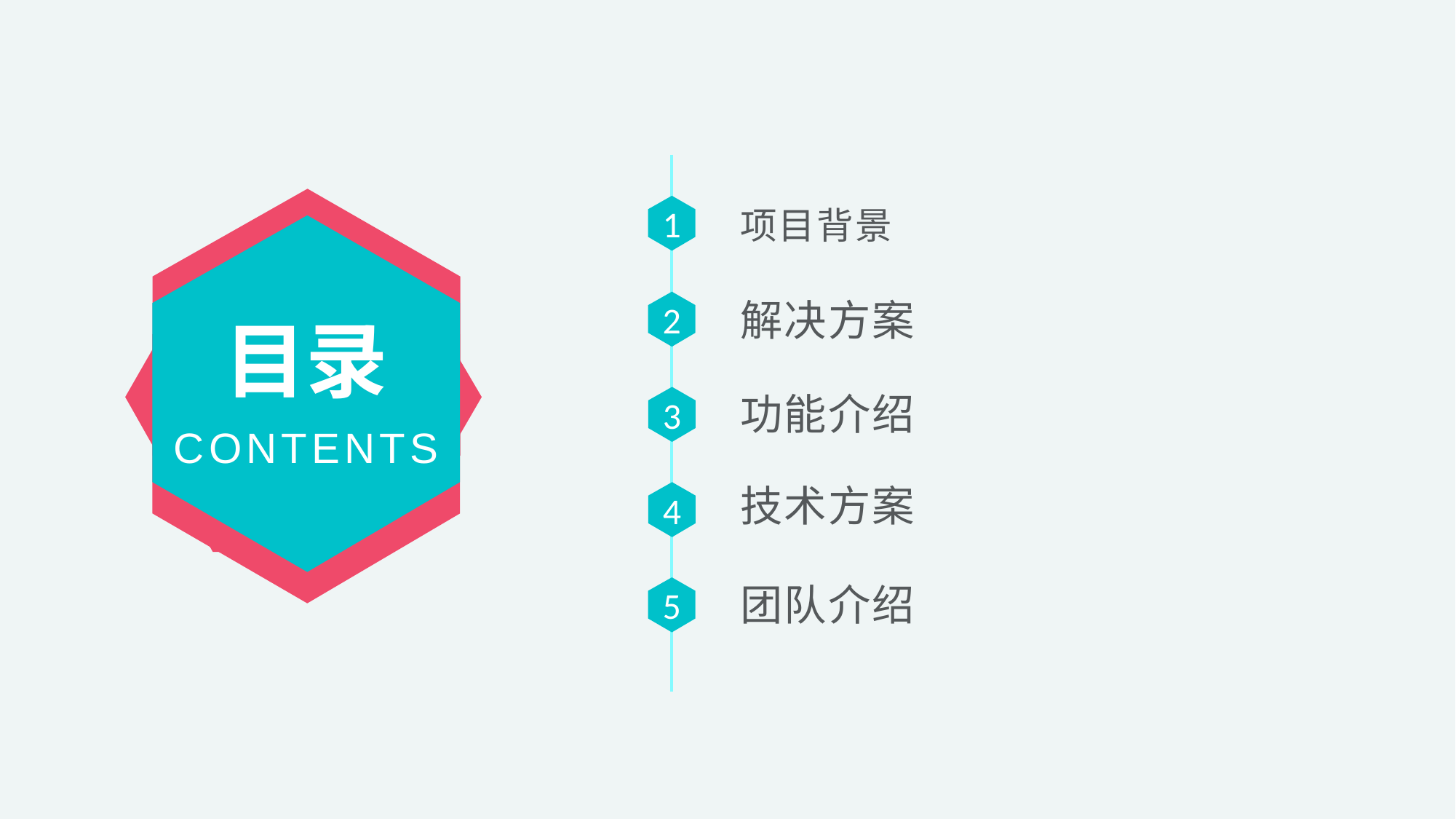

项目背景
1

解决方案
2
目录
功能介绍
3
CONTENTS
技术方案
4
团队介绍
5